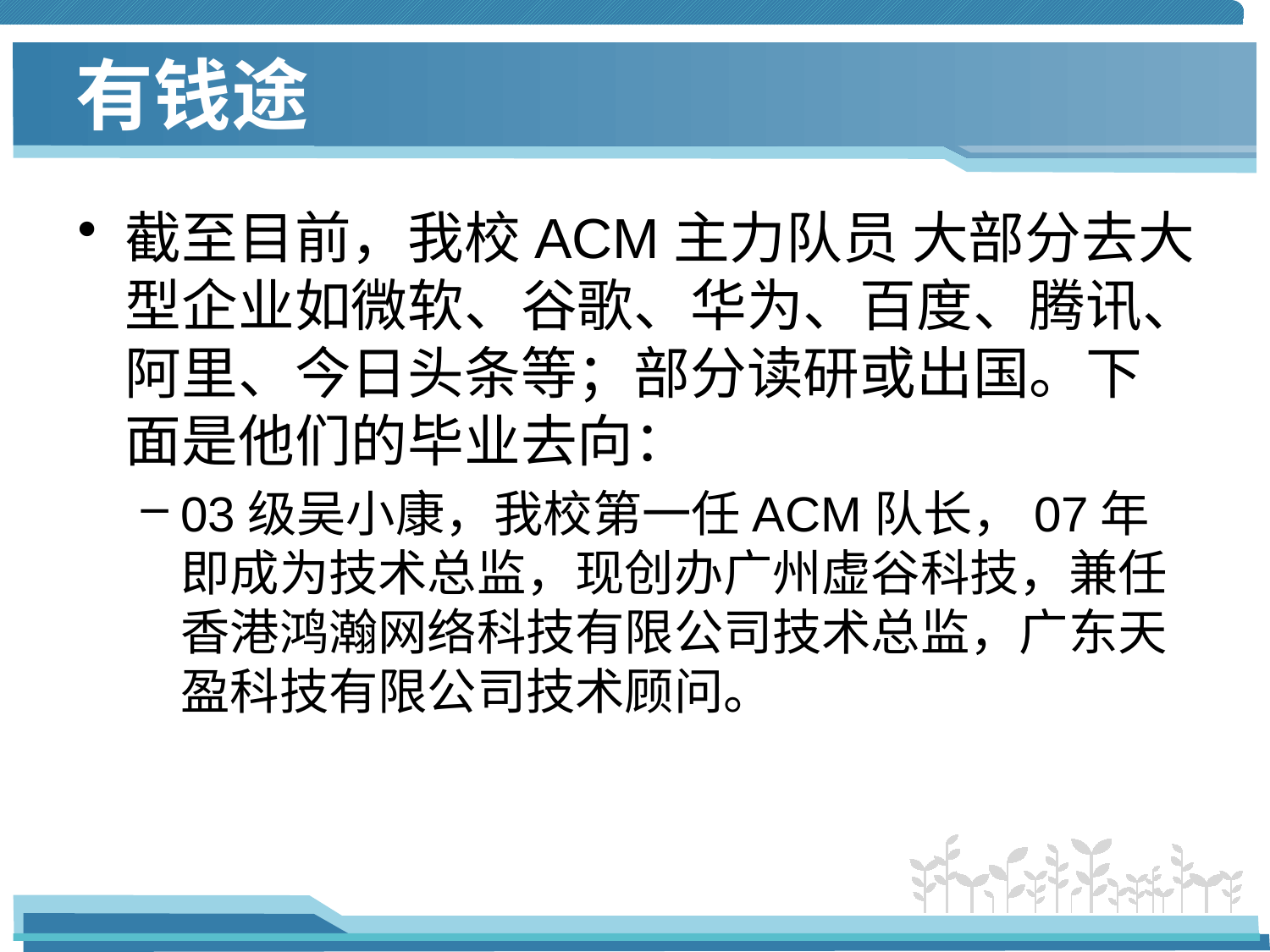

# 有钱途
截至目前，我校ACM主力队员 大部分去大型企业如微软、谷歌、华为、百度、腾讯、阿里、今日头条等；部分读研或出国。下面是他们的毕业去向：
03级吴小康，我校第一任ACM队长，07年即成为技术总监，现创办广州虚谷科技，兼任香港鸿瀚网络科技有限公司技术总监，广东天盈科技有限公司技术顾问。